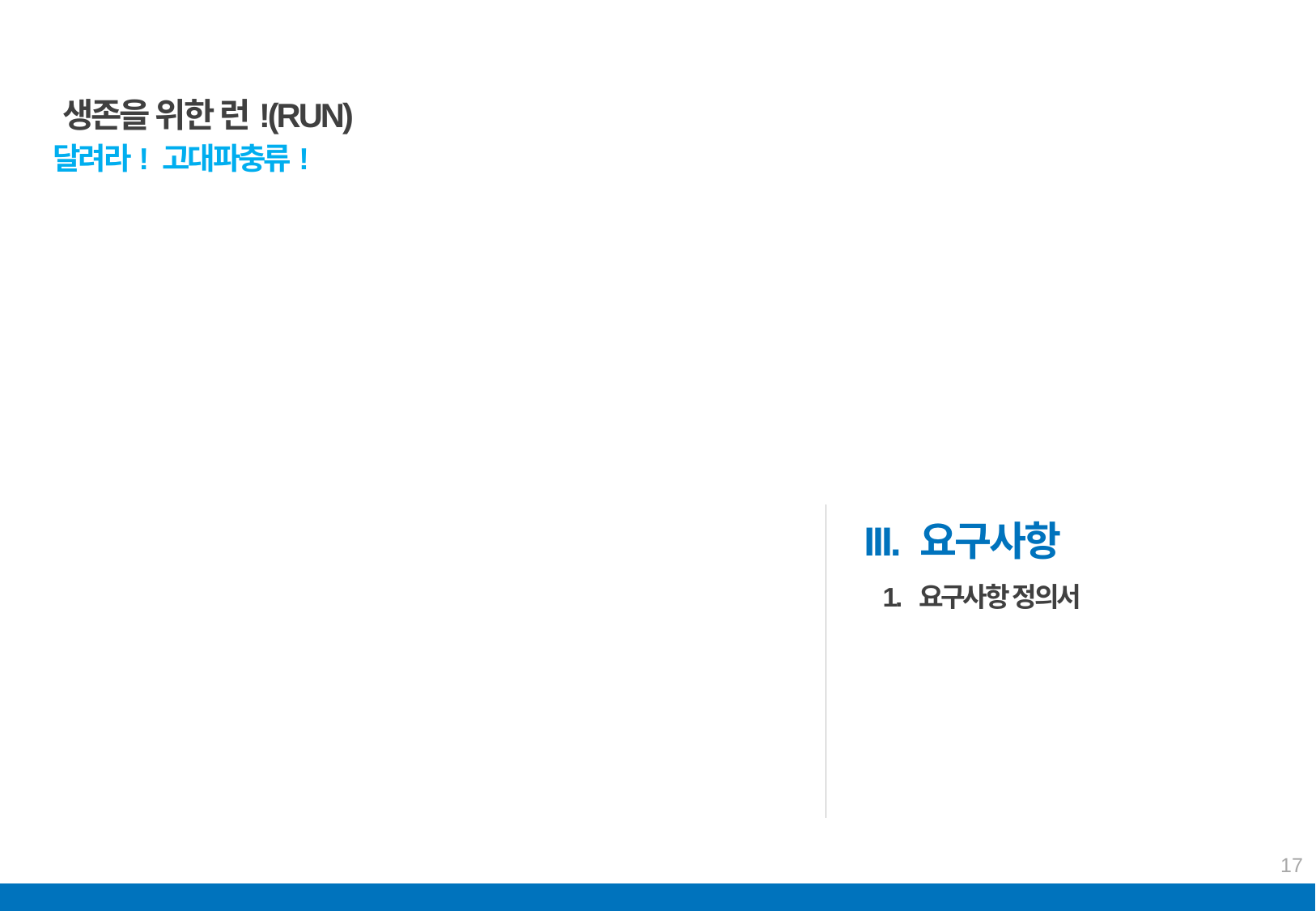

생존을 위한 런!(RUN)
달려라! 고대파충류!
III. 요구사항
  1.  요구사항 정의서

17